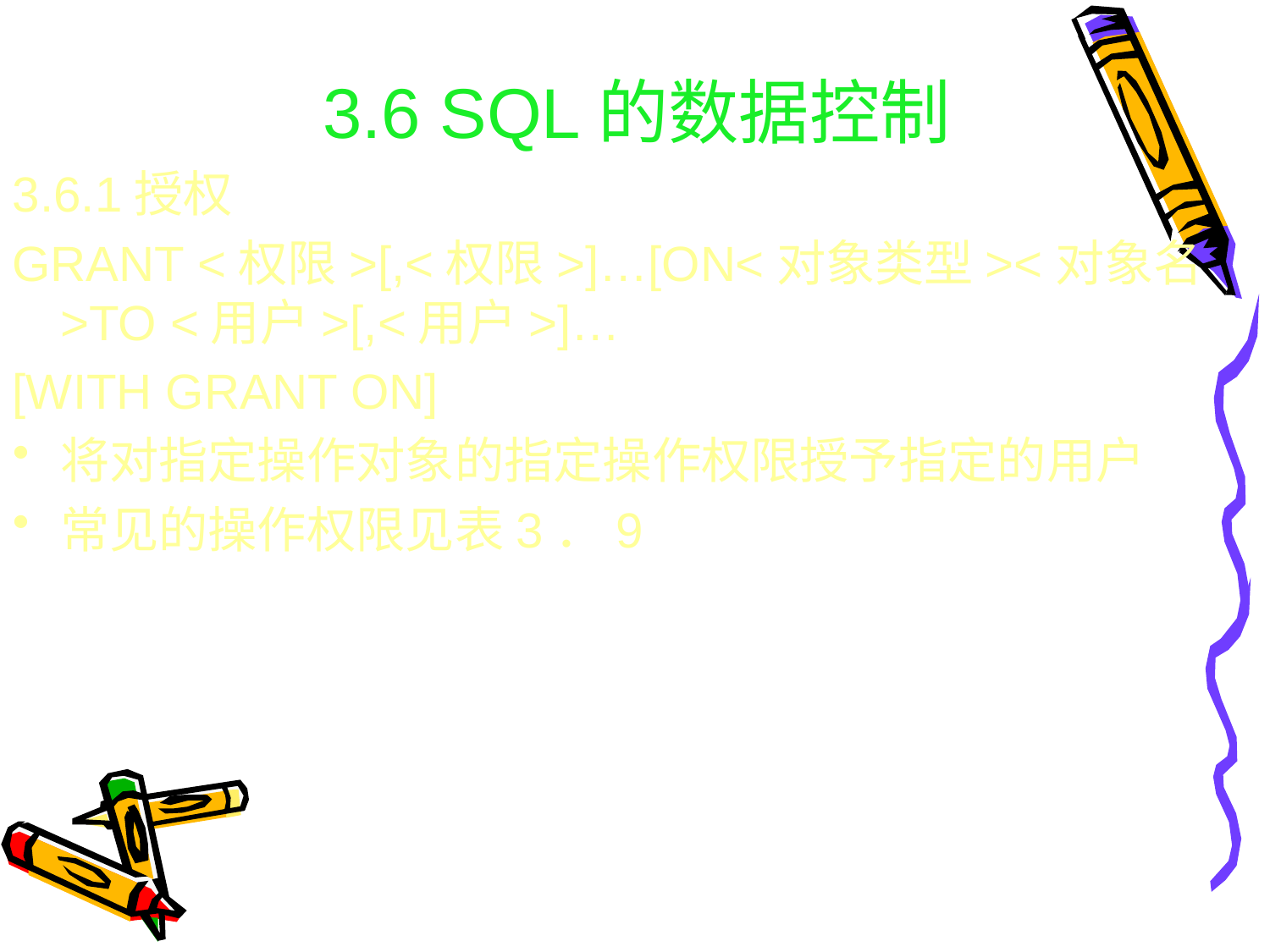

# 3.6 SQL的数据控制
3.6.1授权
GRANT <权限>[,<权限>]…[ON<对象类型><对象名>TO <用户>[,<用户>]…
[WITH GRANT ON]
将对指定操作对象的指定操作权限授予指定的用户
常见的操作权限见表3．9